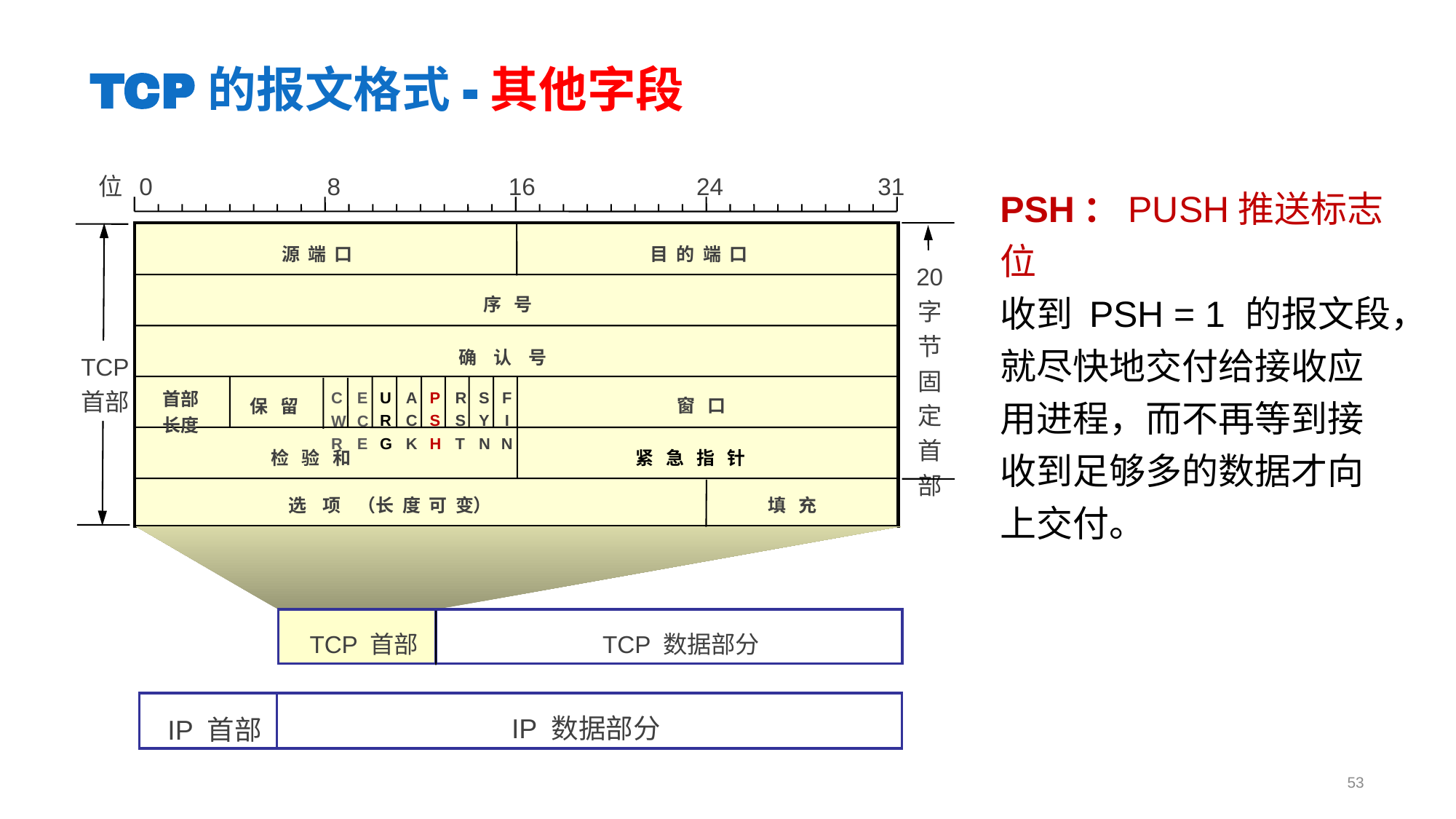

# TCP的报文格式-其他字段
位  0                          8                         16                        24                       31
PSH：PUSH推送标志位
收到 PSH = 1 的报文段，就尽快地交付给接收应用进程，而不再等到接收到足够多的数据才向上交付。

源  端  口
目  的  端  口
20
字节
固定
首部

序   号

确    认    号
TCP
首部

C
W
R
E
C
E
首部
长度
U
R
G
A
C
K
P
S
H
R
S
T
S
Y
N
F
I
N
窗   口
保   留

检   验   和
紧   急   指   针

选    项    （长  度  可  变）
填   充

TCP 首部
TCP 数据部分

IP 数据部分
IP 首部
53